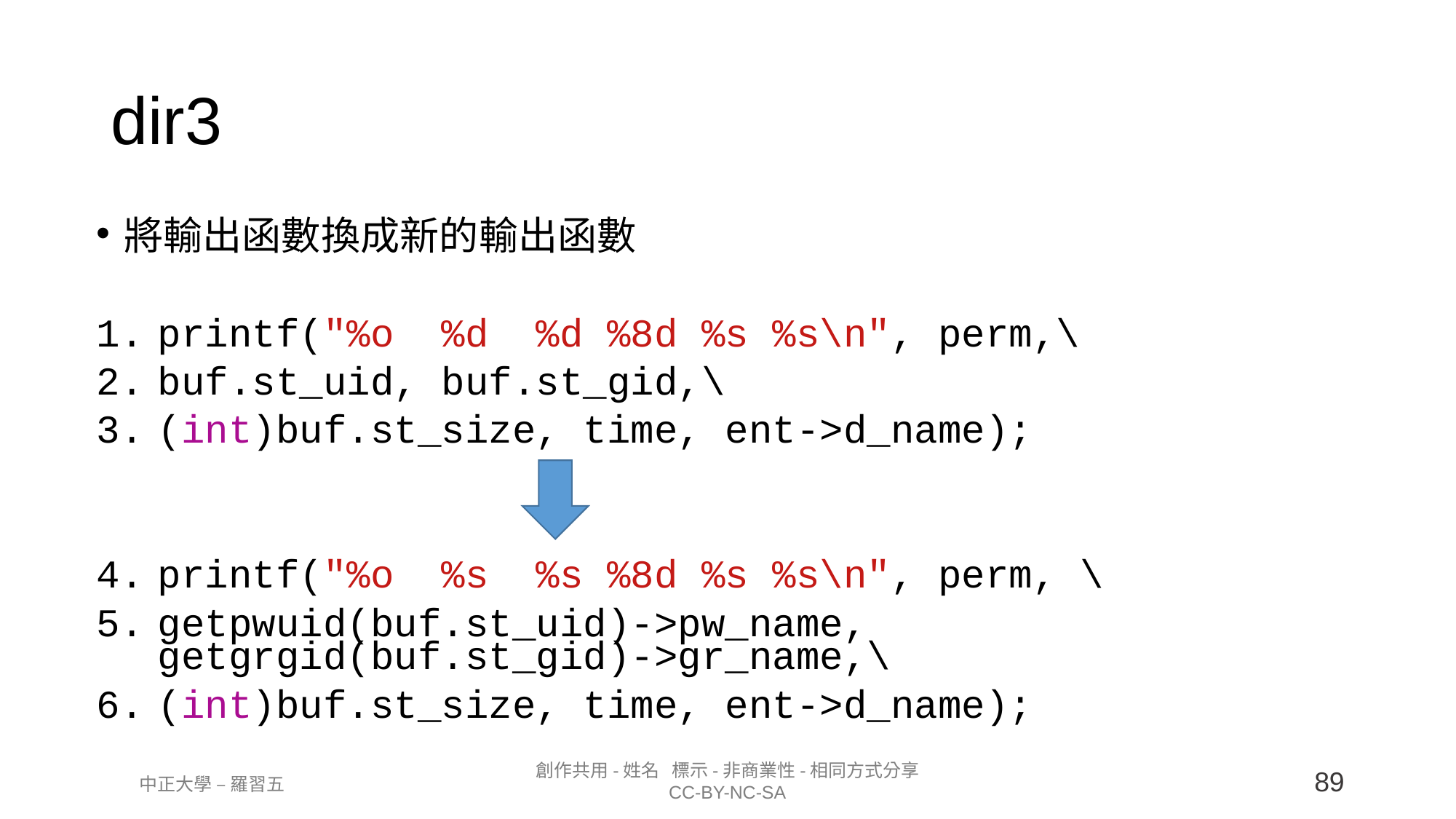

dir3
將輸出函數換成新的輸出函數

printf("%o  %d  %d %8d %s %s\n", perm,\
buf.st_uid, buf.st_gid,\
(int)buf.st_size, time, ent->d_name);

printf("%o  %s  %s %8d %s %s\n", perm, \
getpwuid(buf.st_uid)->pw_name, getgrgid(buf.st_gid)->gr_name,\
(int)buf.st_size, time, ent->d_name);